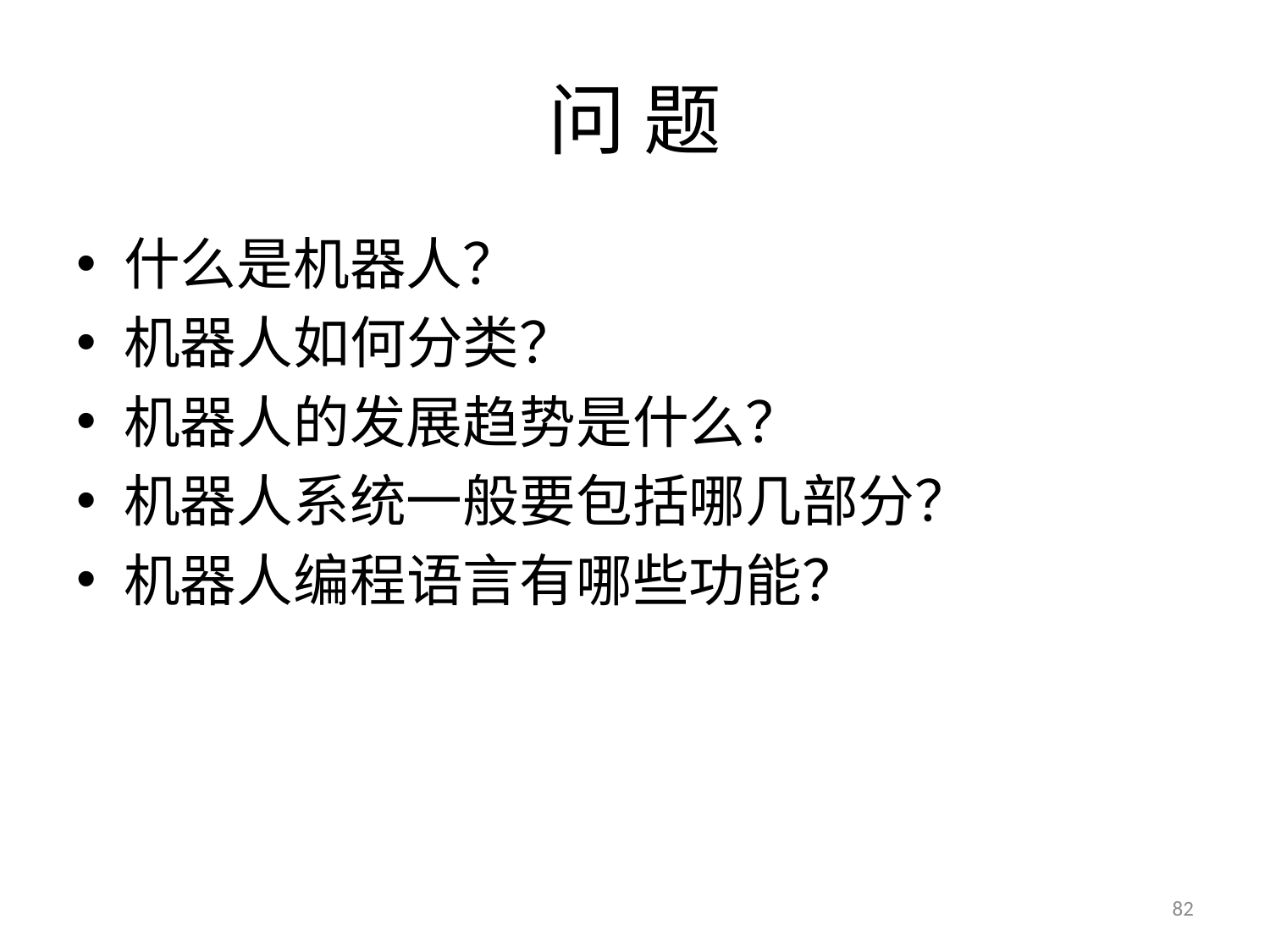

# 问 题
什么是机器人？
机器人如何分类？
机器人的发展趋势是什么？
机器人系统一般要包括哪几部分？
机器人编程语言有哪些功能？
82